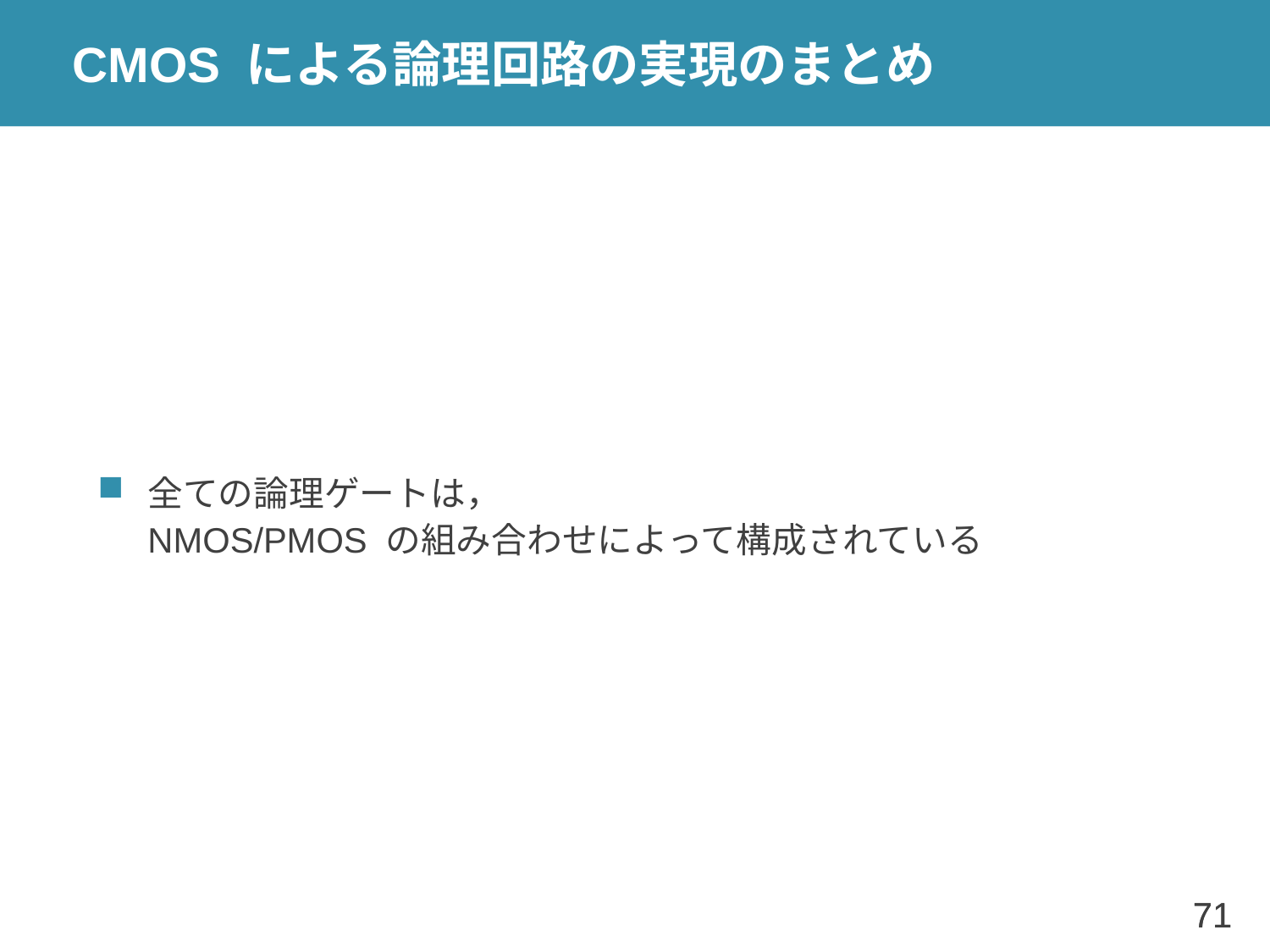

# CMOS による論理回路の実現のまとめ
全ての論理ゲートは，
NMOS/PMOS の組み合わせによって構成されている